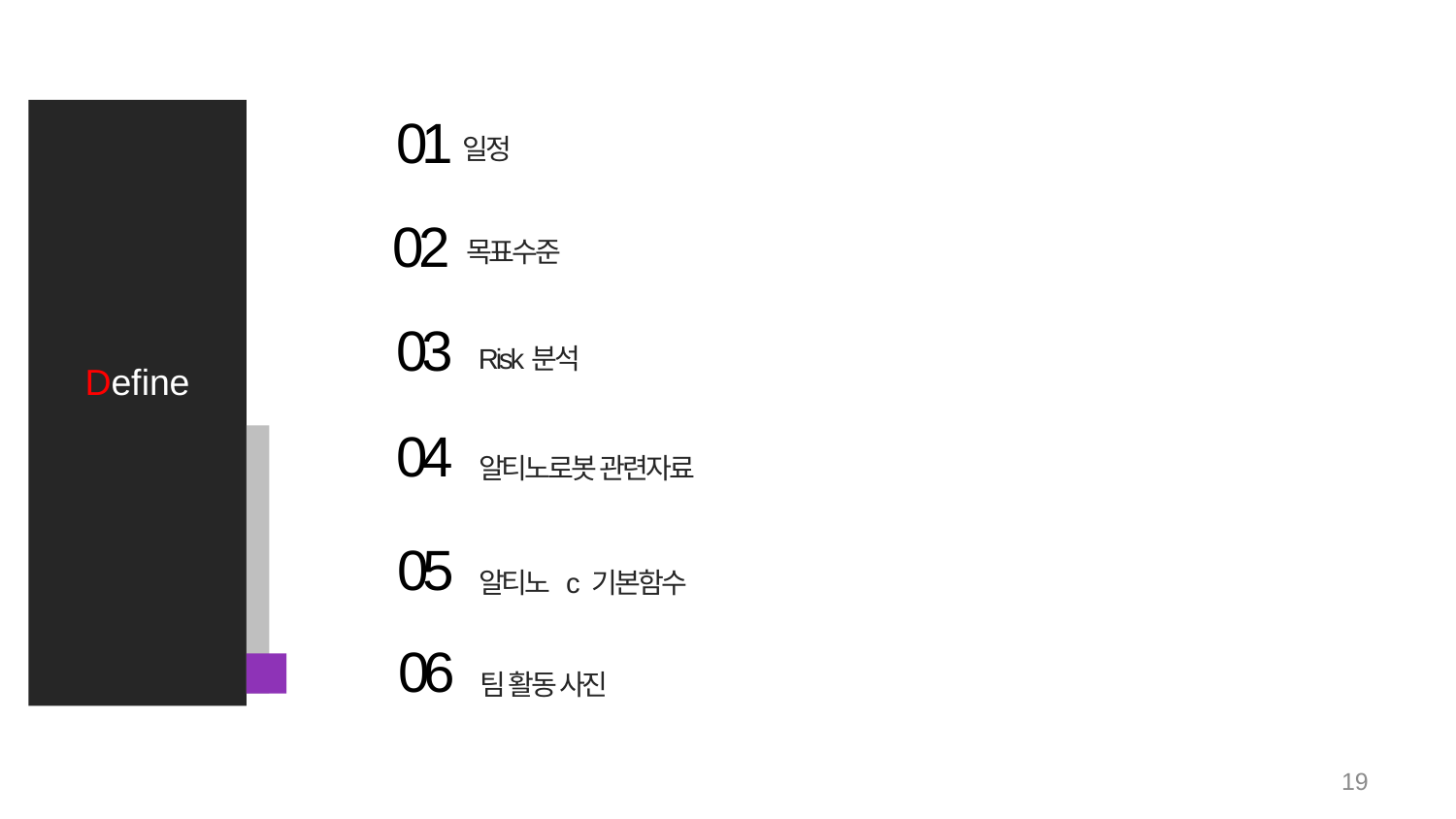

Define

01
일정
02
목표수준
03
Risk분석
04

알티노로봇 관련자료
05
알티노 c 기본함수
06

팀 활동 사진
19